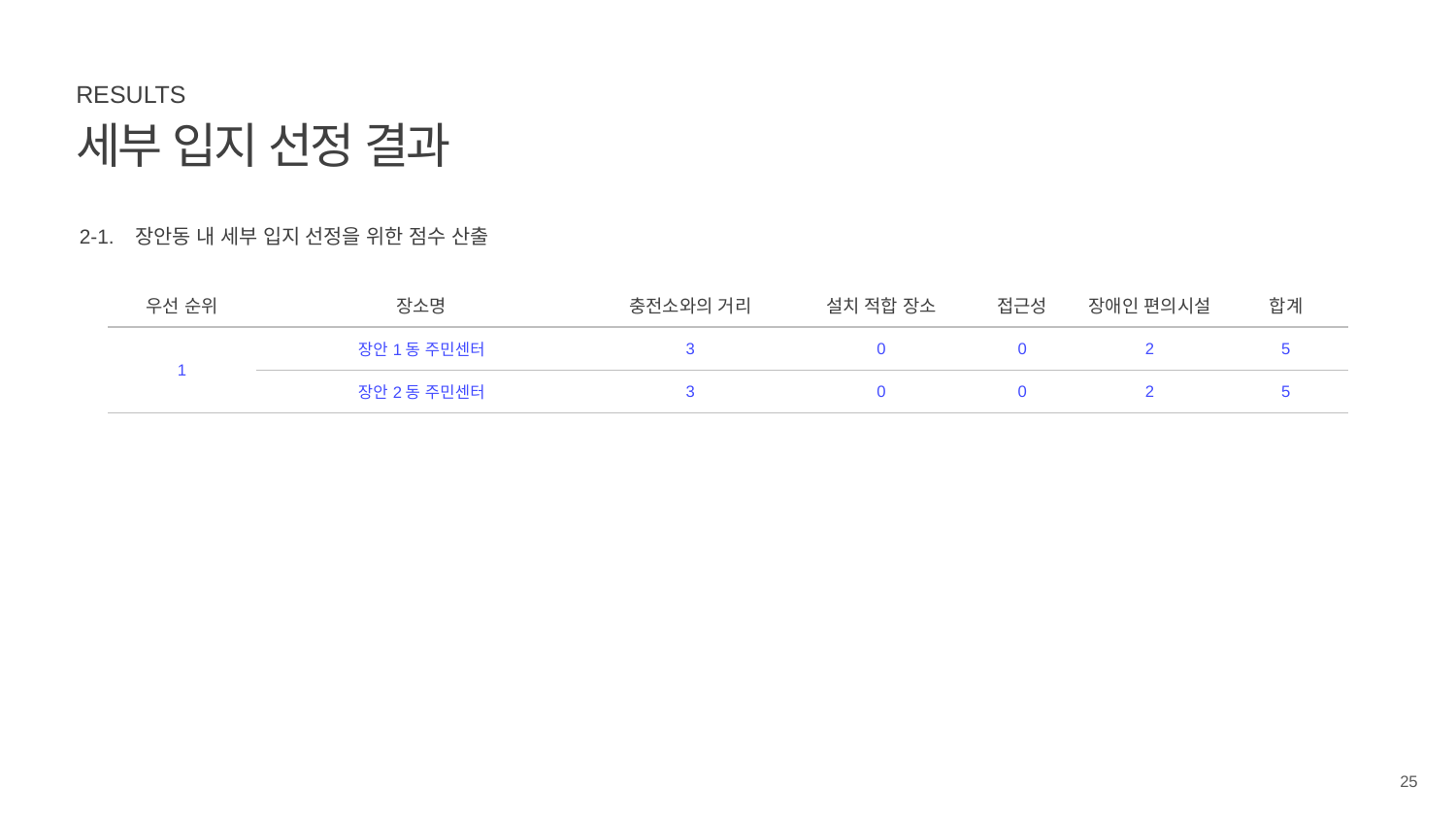

RESULTS
세부 입지 선정 결과
2-1.   장안동 내 세부 입지 선정을 위한 점수 산출
| 우선 순위 | 장소명 | 충전소와의 거리 | 설치 적합 장소 | 접근성 | 장애인 편의시설 | 합계 |
| --- | --- | --- | --- | --- | --- | --- |
| 1 | 장안1동 주민센터 | 3 | 0 | 0 | 2 | 5 |
|  | 장안2동 주민센터 | 3 | 0 | 0 | 2 | 5 |
25